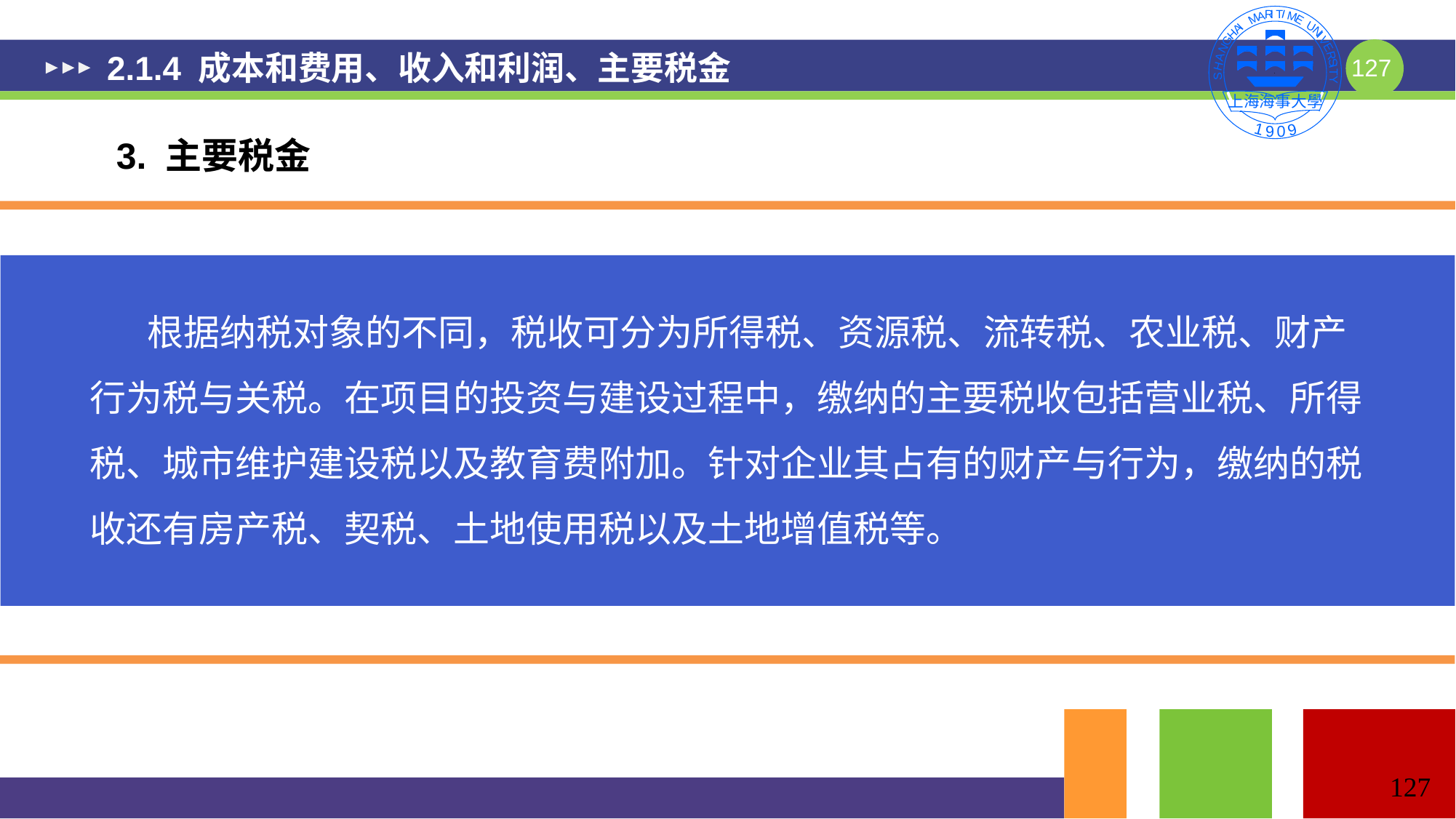

# 2.1.4 成本和费用、收入和利润、主要税金
3. 主要税金

      根据纳税对象的不同，税收可分为所得税、资源税、流转税、农业税、财产行为税与关税。在项目的投资与建设过程中，缴纳的主要税收包括营业税、所得税、城市维护建设税以及教育费附加。针对企业其占有的财产与行为，缴纳的税收还有房产税、契税、土地使用税以及土地增值税等。

127

127